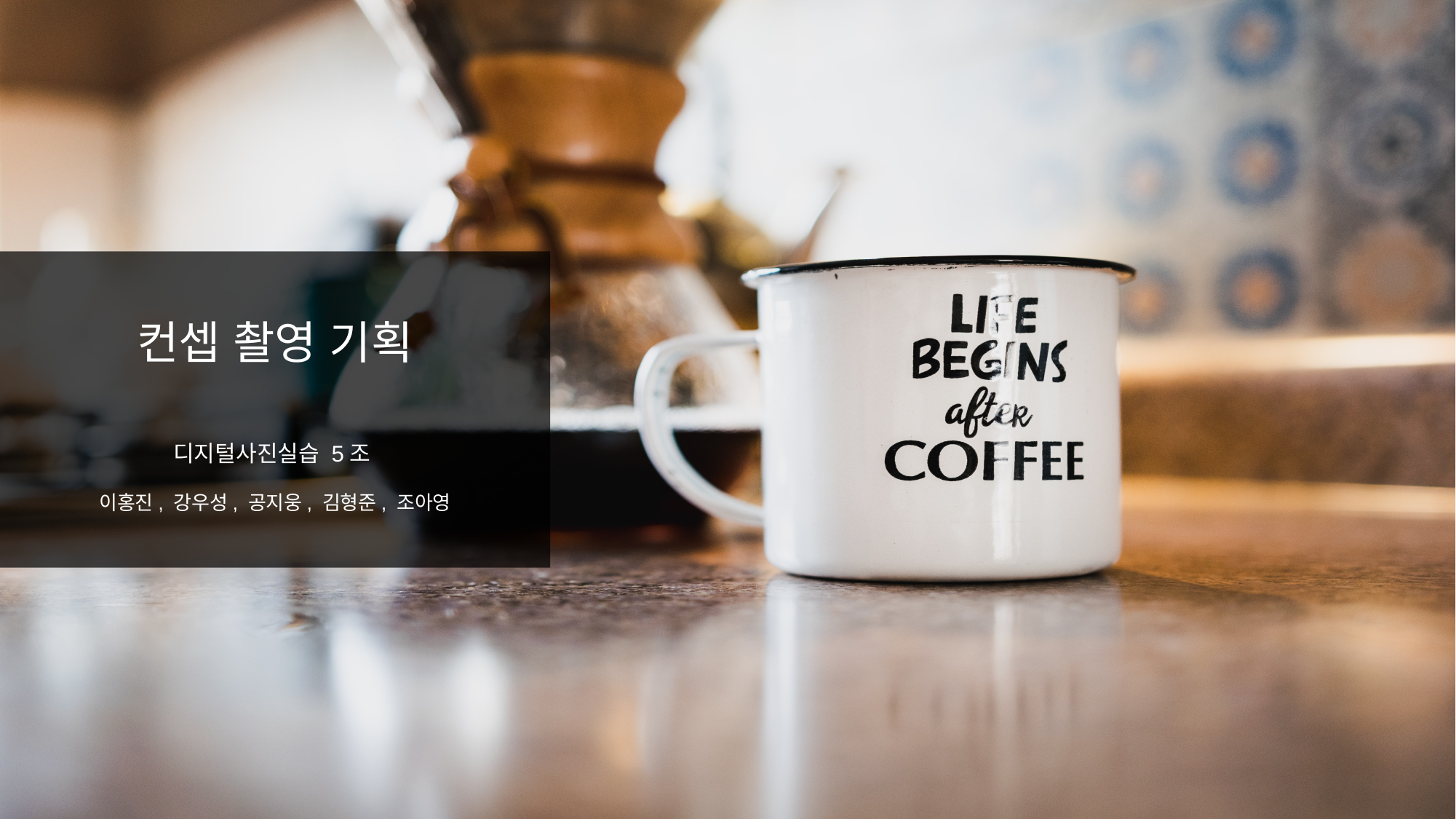

컨셉 촬영 기획
디지털사진실습 5조
이홍진, 강우성, 공지웅, 김형준, 조아영